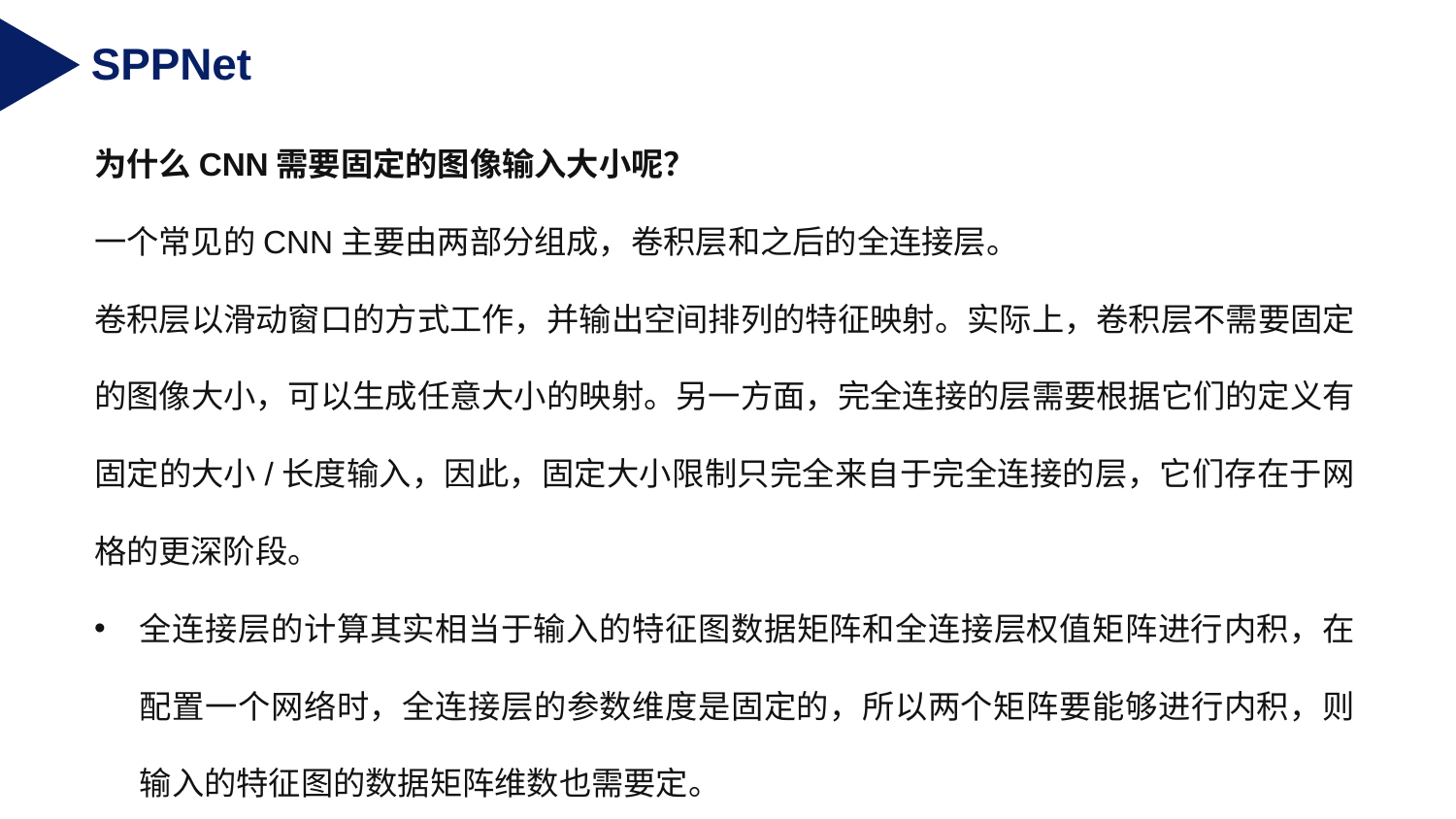

SPPNet
为什么CNN需要固定的图像输入大小呢？
一个常见的CNN主要由两部分组成，卷积层和之后的全连接层。
卷积层以滑动窗口的方式工作，并输出空间排列的特征映射。实际上，卷积层不需要固定的图像大小，可以生成任意大小的映射。另一方面，完全连接的层需要根据它们的定义有固定的大小/长度输入，因此，固定大小限制只完全来自于完全连接的层，它们存在于网格的更深阶段。
全连接层的计算其实相当于输入的特征图数据矩阵和全连接层权值矩阵进行内积，在配置一个网络时，全连接层的参数维度是固定的，所以两个矩阵要能够进行内积，则输入的特征图的数据矩阵维数也需要定。